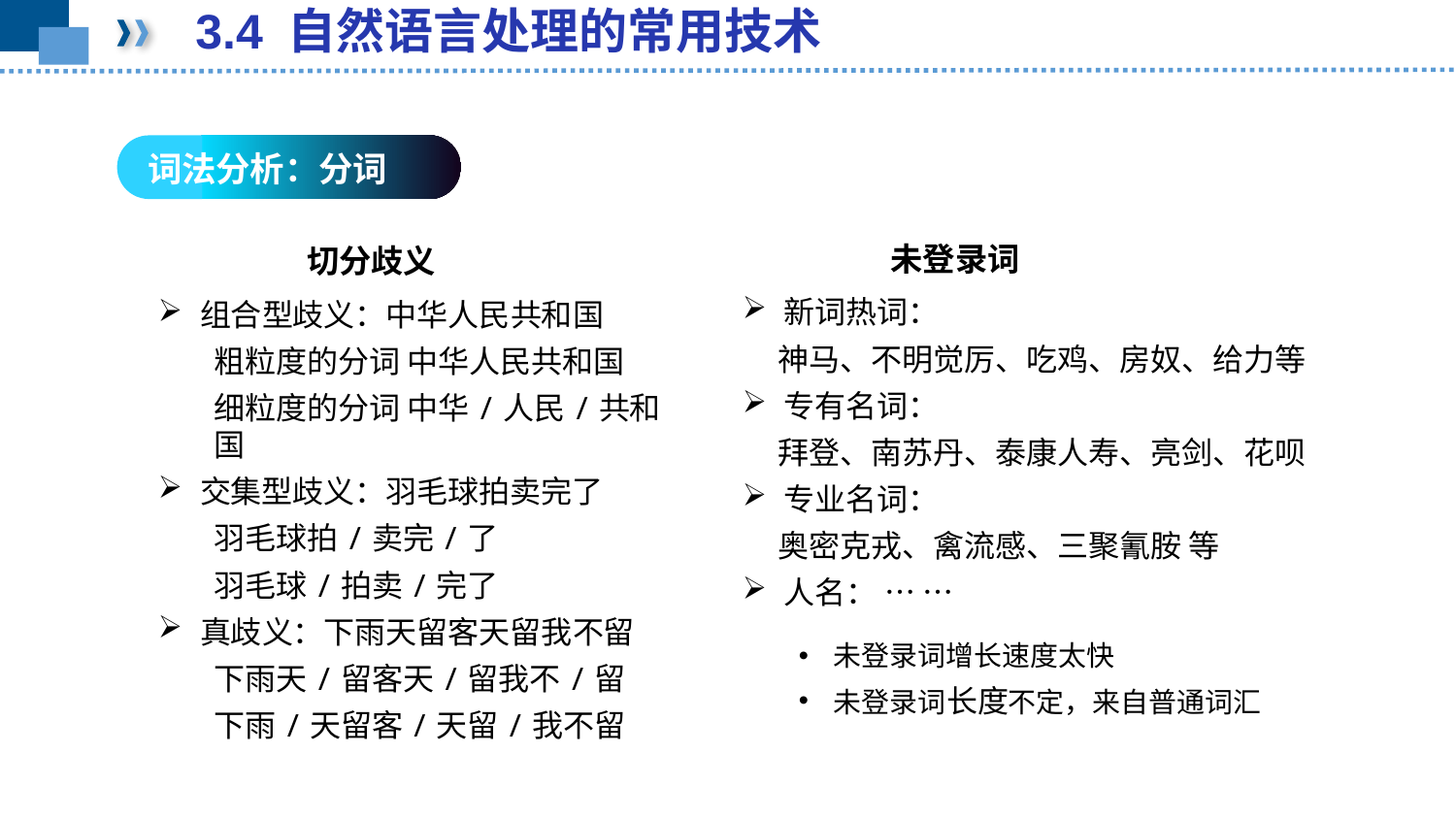

3.4 自然语言处理的常用技术

词法分析：分词
未登录词
切分歧义
新词热词：
    神马、不明觉厉、吃鸡、房奴、给力等
专有名词：
    拜登、南苏丹、泰康人寿、亮剑、花呗
专业名词：
    奥密克戎、禽流感、三聚氰胺 等
人名： … …
组合型歧义：中华人民共和国
粗粒度的分词 中华人民共和国
细粒度的分词 中华/人民/共和国
交集型歧义：羽毛球拍卖完了
羽毛球拍/卖完/了
羽毛球/拍卖/完了
真歧义：下雨天留客天留我不留
下雨天/留客天/留我不/留
下雨/天留客/天留/我不留
未登录词增长速度太快
未登录词长度不定，来自普通词汇